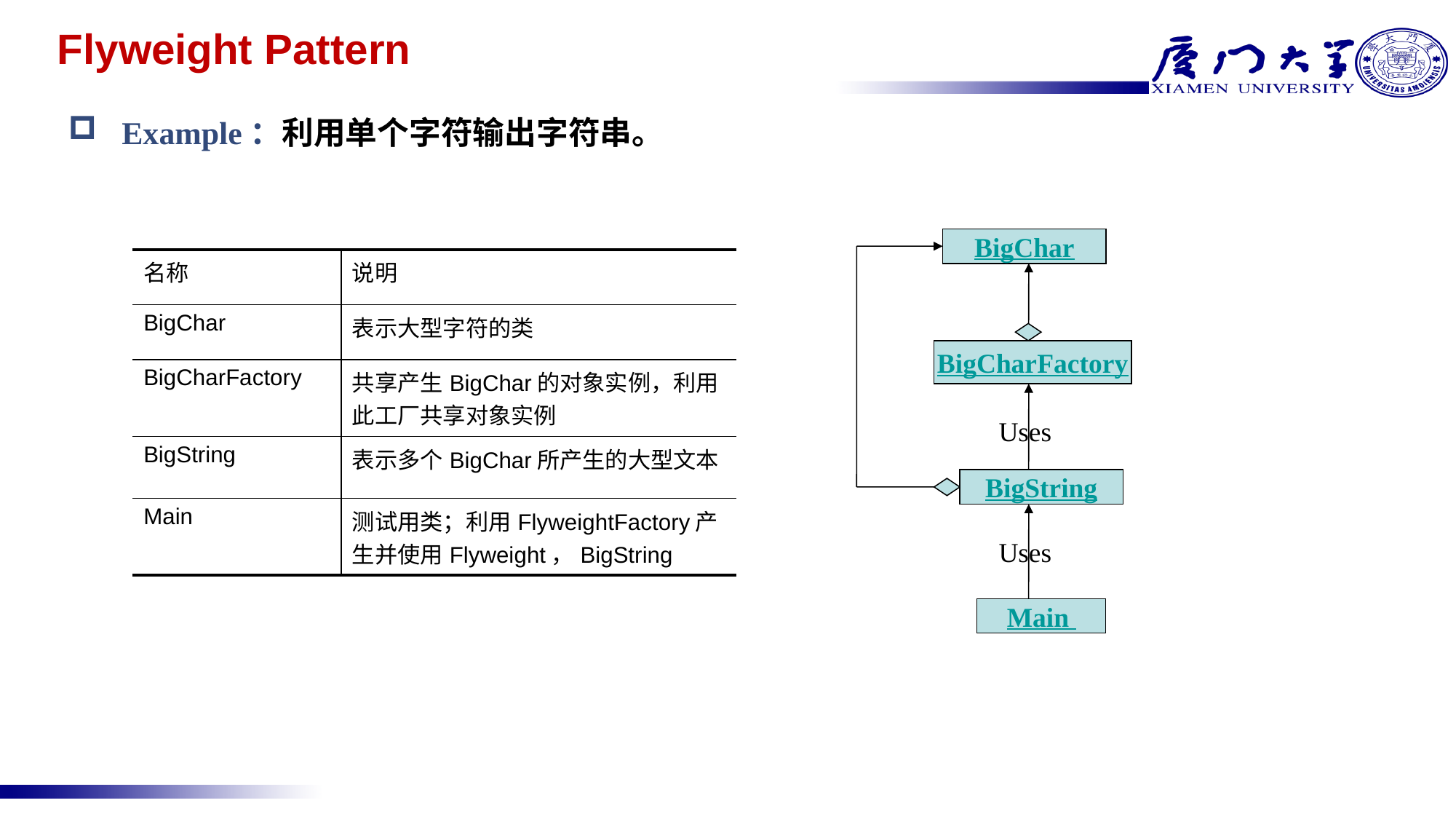

# Flyweight Pattern
Example：利用单个字符输出字符串。

BigChar

| 名称 | 说明 |
| --- | --- |
| BigChar | 表示大型字符的类 |
| BigCharFactory | 共享产生BigChar的对象实例，利用此工厂共享对象实例 |
| BigString | 表示多个BigChar所产生的大型文本 |
| Main | 测试用类；利用FlyweightFactory产生并使用Flyweight，BigString |

BigCharFactory

Uses
BigString

Uses
Main